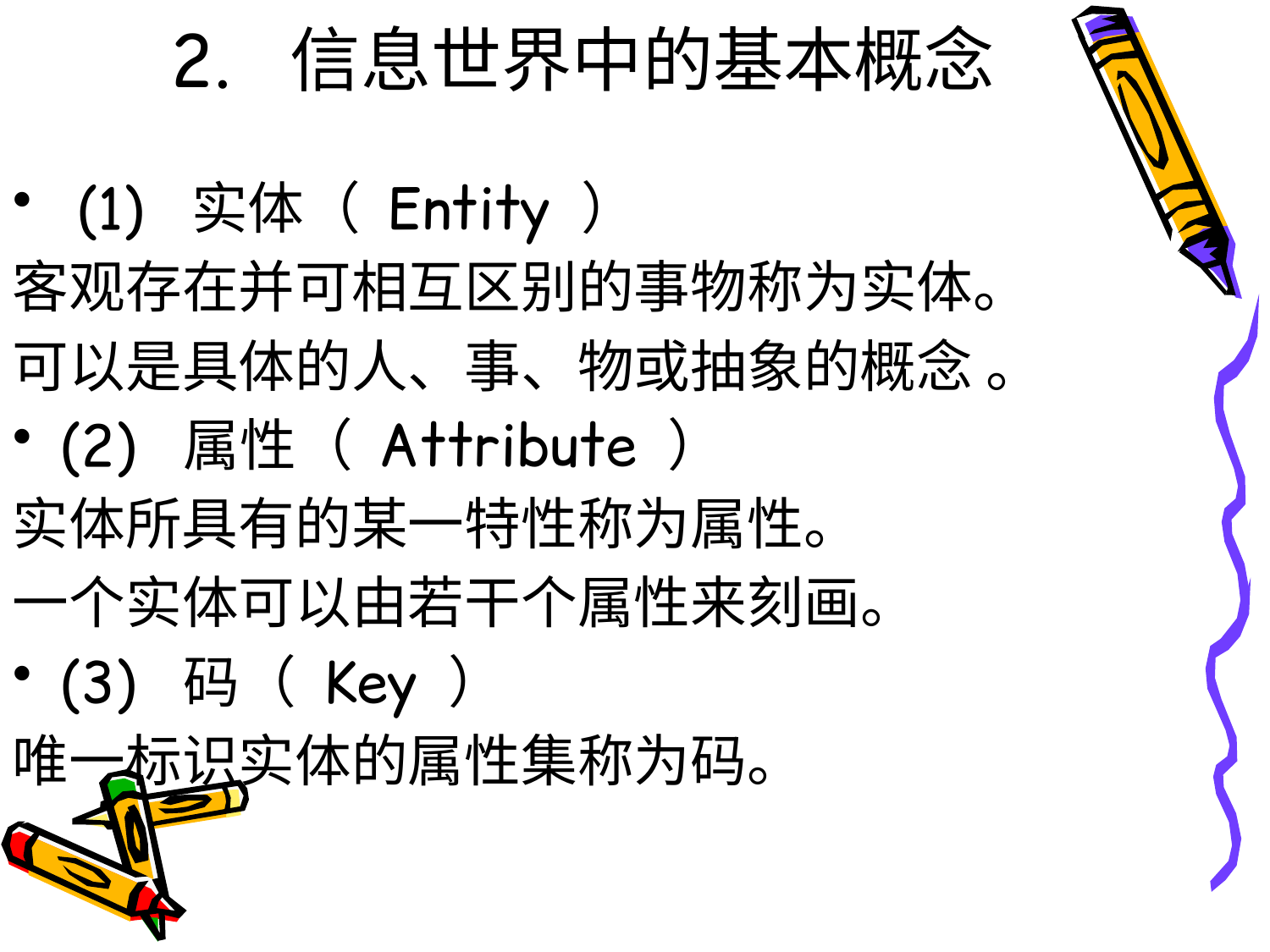

# 2.  信息世界中的基本概念
 (1)  实体（ Entity ）
客观存在并可相互区别的事物称为实体。
可以是具体的人、事、物或抽象的概念 。
(2)  属性（ Attribute ）
实体所具有的某一特性称为属性。
一个实体可以由若干个属性来刻画。
(3)  码（ Key ）
唯一标识实体的属性集称为码。